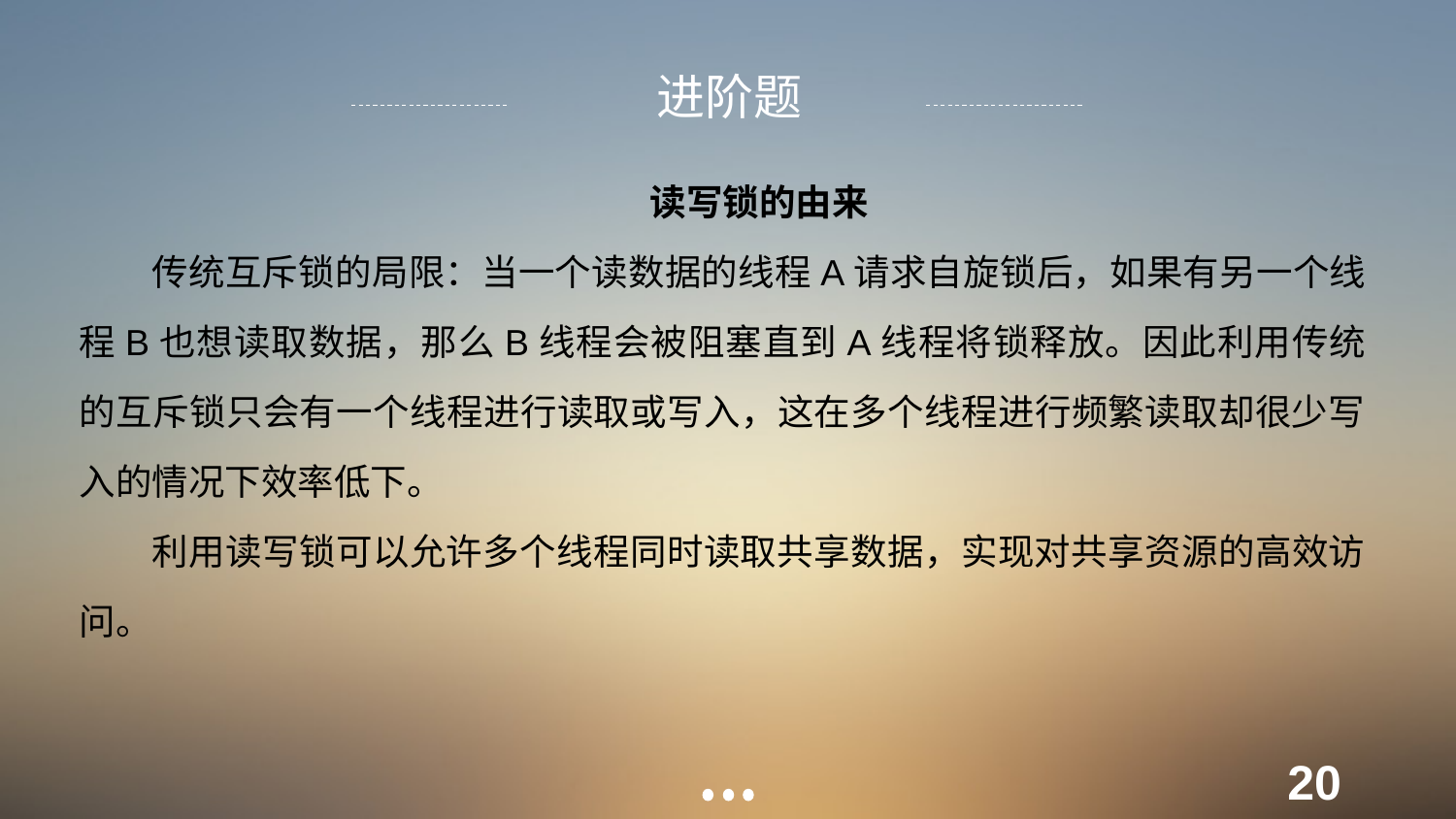

进阶题
读写锁的由来
传统互斥锁的局限：当一个读数据的线程A请求自旋锁后，如果有另一个线程B也想读取数据，那么B线程会被阻塞直到A线程将锁释放。因此利用传统的互斥锁只会有一个线程进行读取或写入，这在多个线程进行频繁读取却很少写入的情况下效率低下。
利用读写锁可以允许多个线程同时读取共享数据，实现对共享资源的高效访问。
20